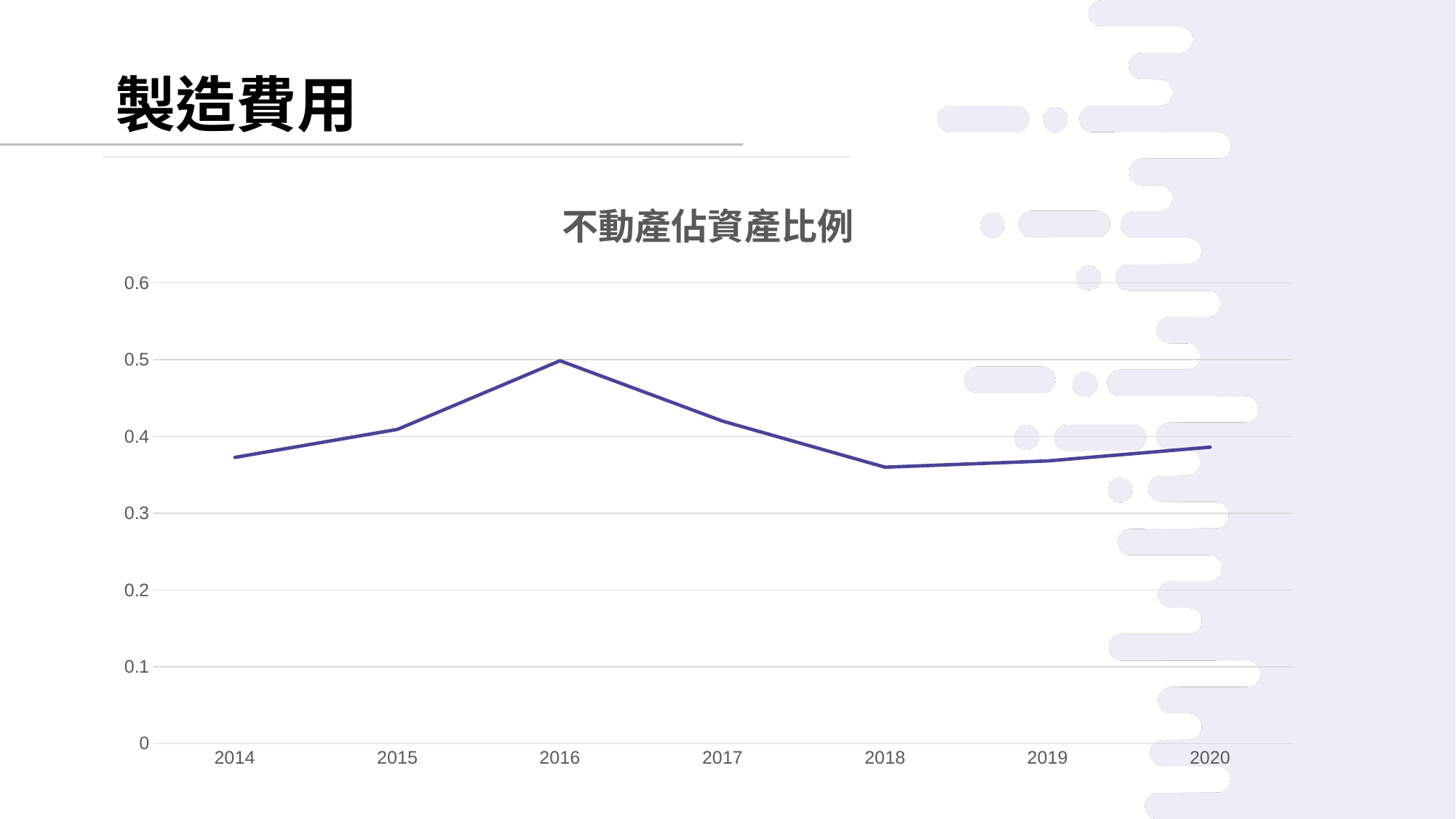

製造費用

### Chart: 不動產佔資產比例

| Category |  |
|---|---|
| 2014 | 0.37282064599518344 |
| 2015 | 0.40931421795398537 |
| 2016 | 0.49868244558221747 |
| 2017 | 0.42005533915184606 |
| 2018 | 0.36003694367805683 |
| 2019 | 0.36821564927857126 |
| 2020 | 0.38612062936361746 |